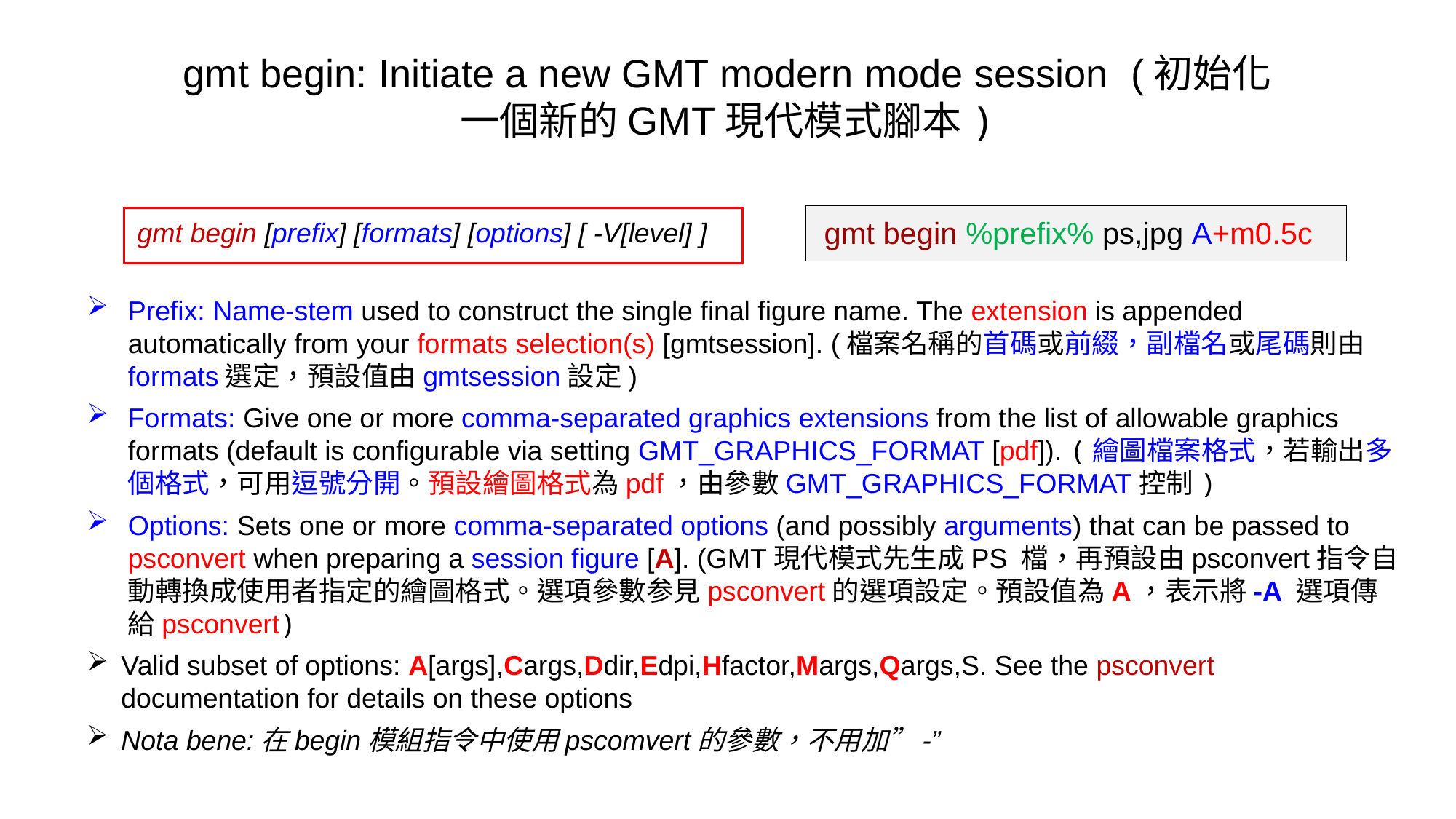

# gmt begin: Initiate a new GMT modern mode session  (初始化一個新的GMT現代模式腳本)

gmt begin %prefix% ps,jpg A+m0.5c

gmt begin [prefix] [formats] [options] [ -V[level] ]
Prefix: Name-stem used to construct the single final figure name. The extension is appended automatically from your formats selection(s) [gmtsession]. (檔案名稱的首碼或前綴，副檔名或尾碼則由formats選定，預設值由gmtsession設定)
Formats: Give one or more comma-separated graphics extensions from the list of allowable graphics formats (default is configurable via setting GMT_GRAPHICS_FORMAT [pdf]). (繪圖檔案格式，若輸出多個格式，可用逗號分開。預設繪圖格式為pdf，由參數GMT_GRAPHICS_FORMAT控制)
Options: Sets one or more comma-separated options (and possibly arguments) that can be passed to psconvert when preparing a session figure [A]. (GMT現代模式先生成PS 檔，再預設由psconvert指令自動轉換成使用者指定的繪圖格式。選項參數参見psconvert的選項設定。預設值為A，表示將-A 選項傳給psconvert)
Valid subset of options: A[args],Cargs,Ddir,Edpi,Hfactor,Margs,Qargs,S. See the psconvert documentation for details on these options
Nota bene:在begin模組指令中使用pscomvert的參數，不用加”-”